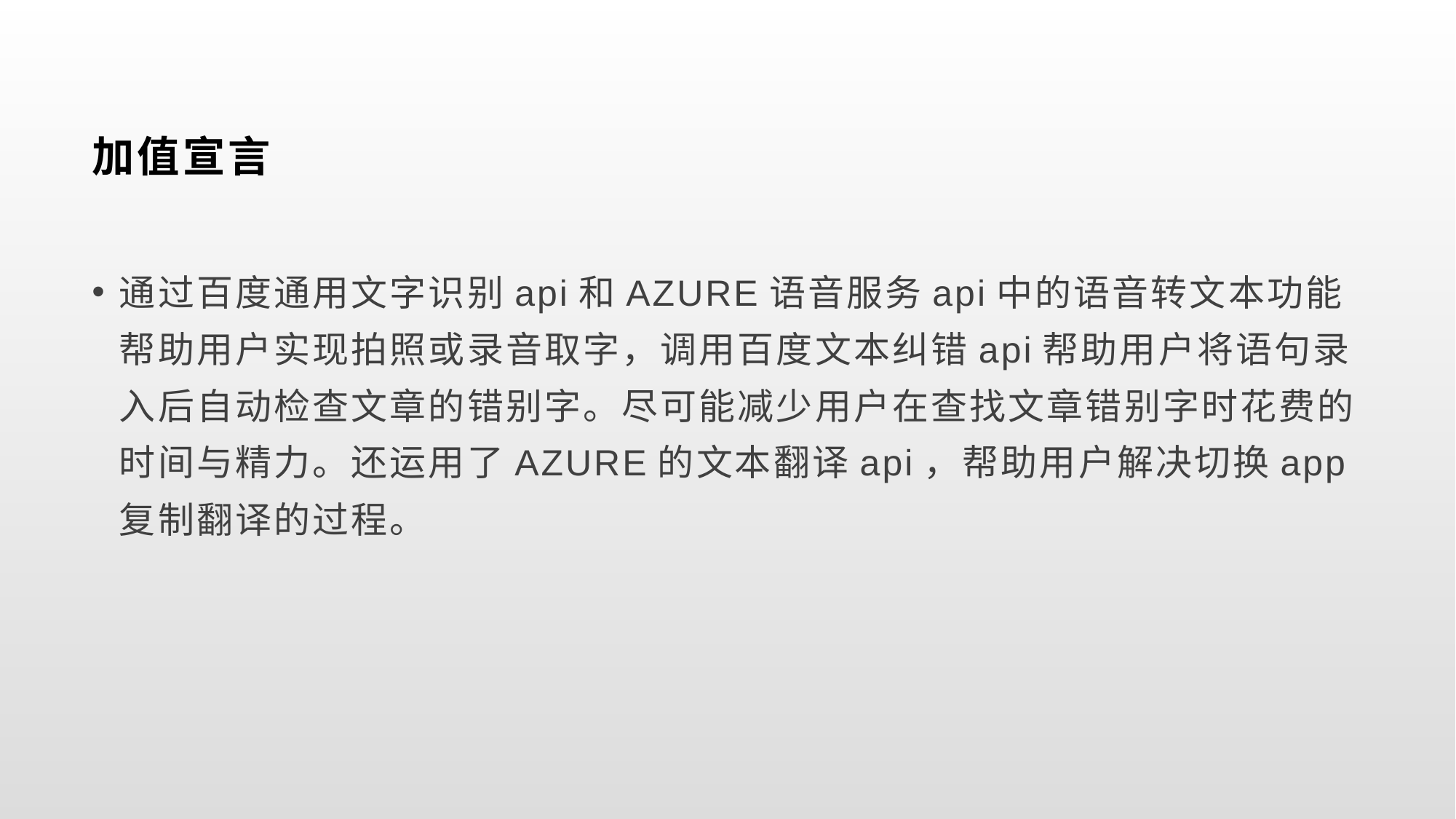

# 加值宣言
通过百度通用文字识别api和AZURE语音服务api中的语音转文本功能帮助用户实现拍照或录音取字，调用百度文本纠错api帮助用户将语句录入后自动检查文章的错别字。尽可能减少用户在查找文章错别字时花费的时间与精力。还运用了AZURE的文本翻译api，帮助用户解决切换app复制翻译的过程。